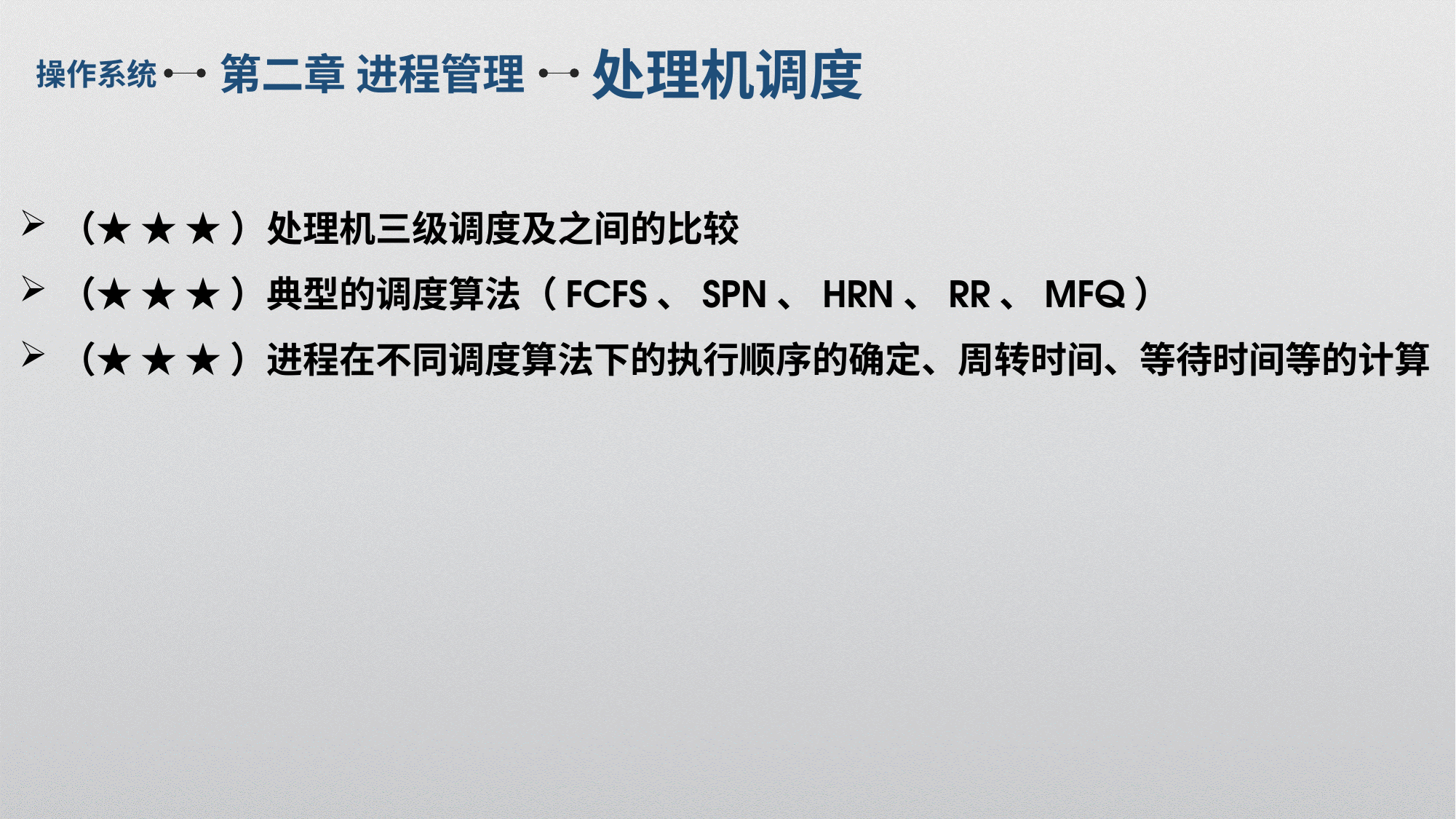

处理机调度
第二章 进程管理
操作系统
（★ ★ ★ ）处理机三级调度及之间的比较
（★ ★ ★ ）典型的调度算法（FCFS、SPN、HRN、RR、MFQ）
（★ ★ ★ ）进程在不同调度算法下的执行顺序的确定、周转时间、等待时间等的计算